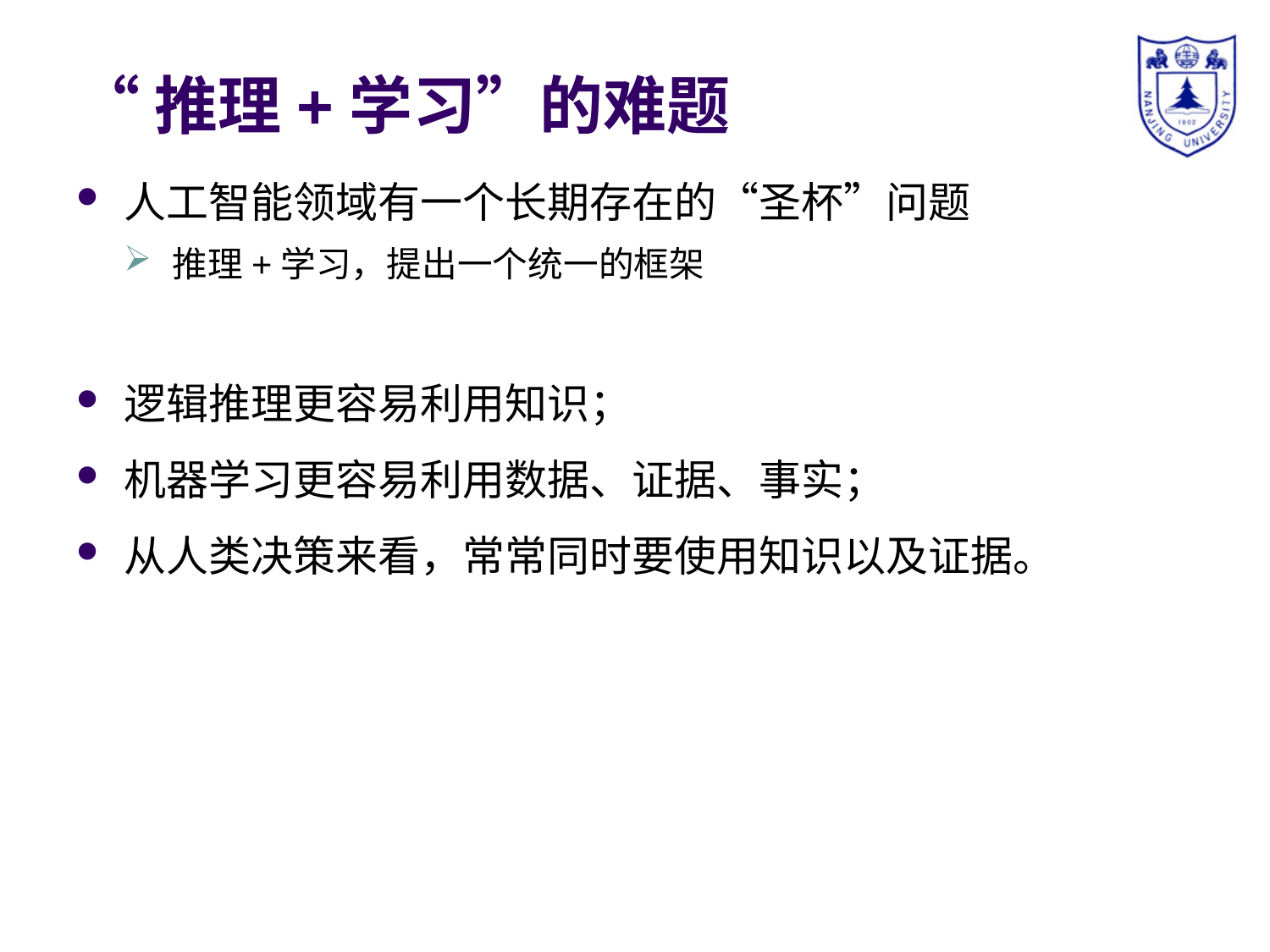

# “推理+学习”的难题
人工智能领域有一个长期存在的“圣杯”问题
推理+学习，提出一个统一的框架

逻辑推理更容易利用知识；
机器学习更容易利用数据、证据、事实；
从人类决策来看，常常同时要使用知识以及证据。

54